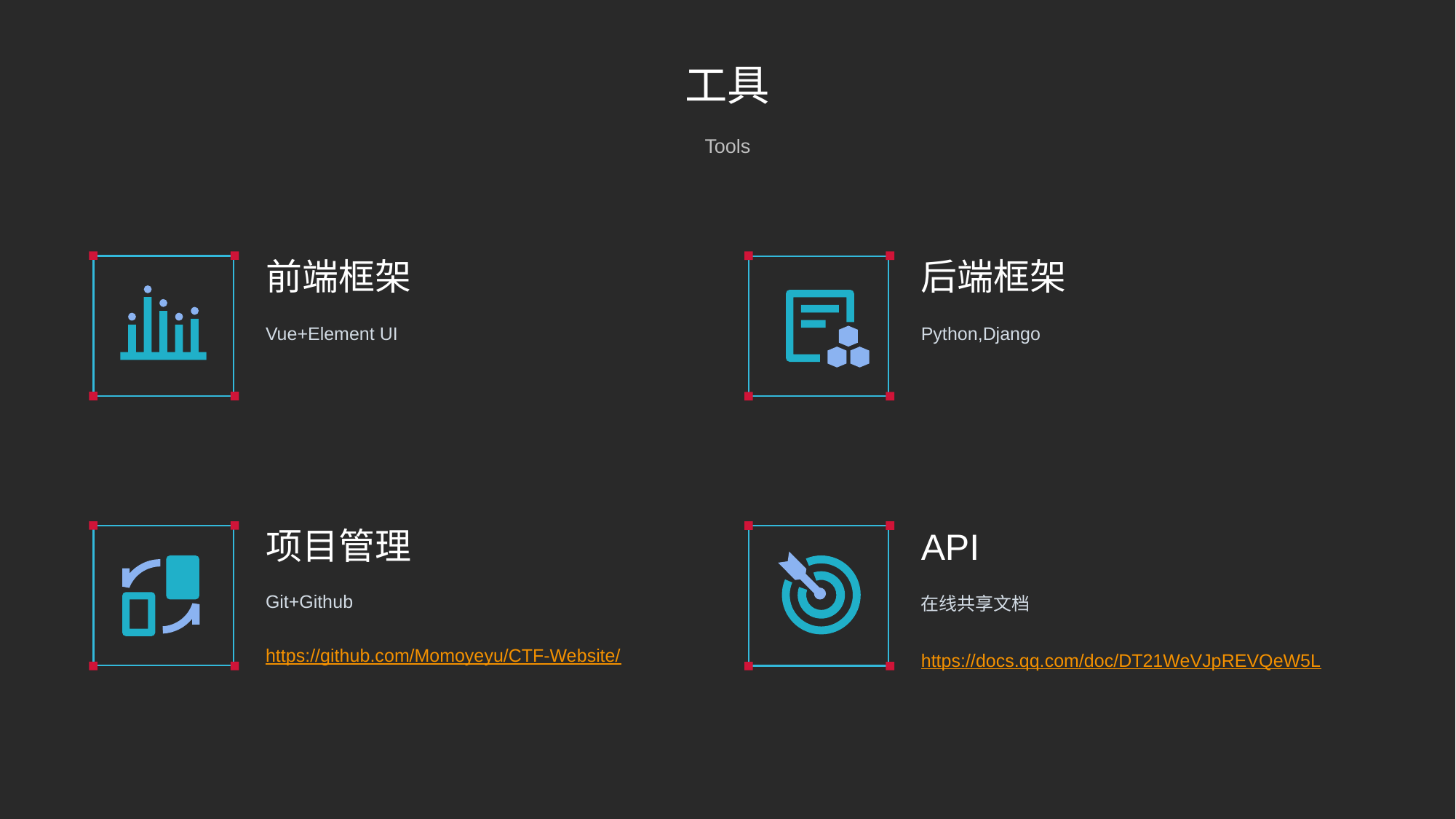

工具
Tools
前端框架
后端框架

Vue+Element UI
Python,Django
项目管理
API

Git+Github
https://github.com/Momoyeyu/CTF-Website/
在线共享文档
https://docs.qq.com/doc/DT21WeVJpREVQeW5L